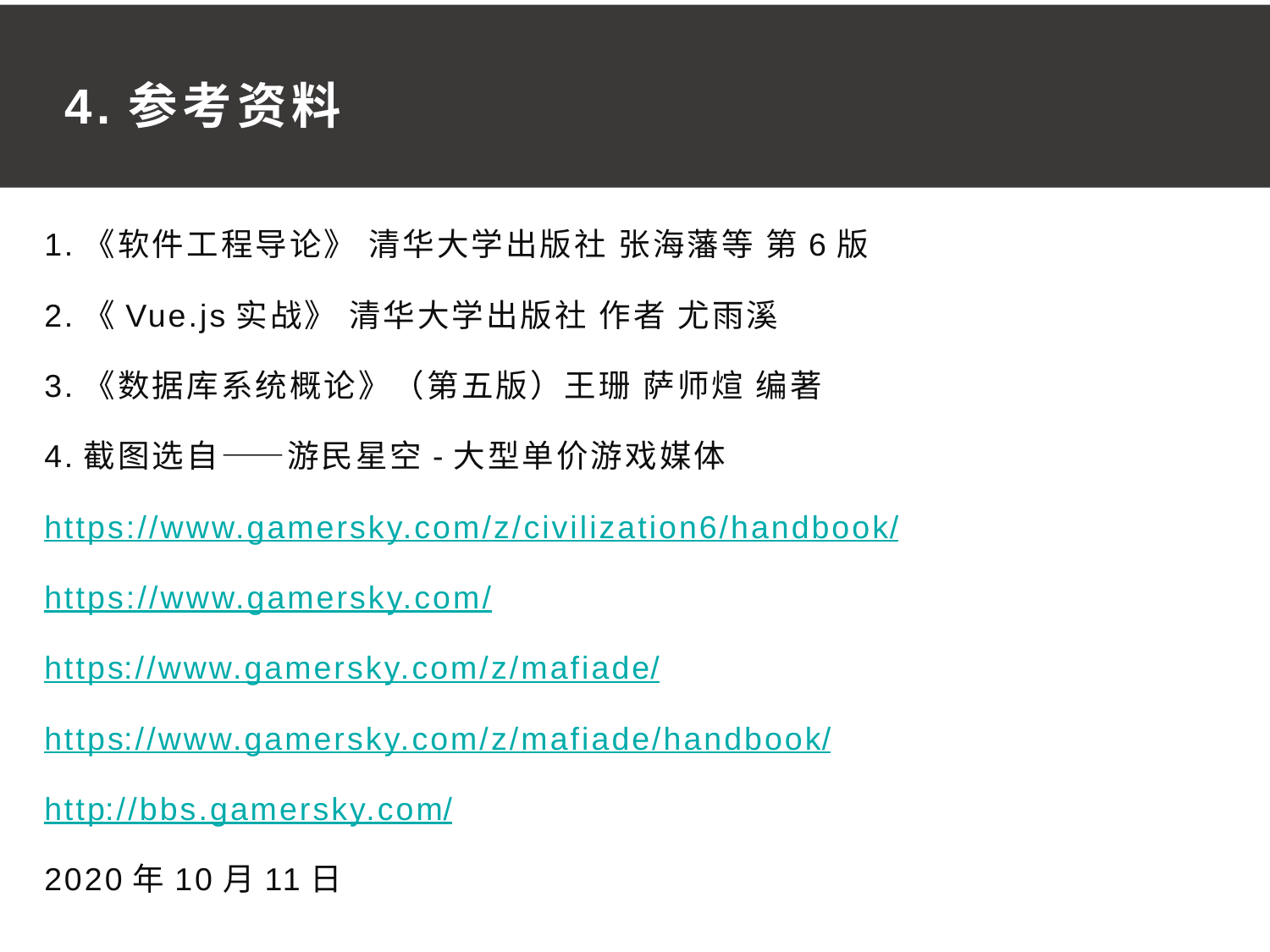

4.参考资料
1.《软件工程导论》 清华大学出版社 张海藩等 第6版
2.《Vue.js实战》 清华大学出版社 作者 尤雨溪
3.《数据库系统概论》（第五版）王珊 萨师煊 编著
4.截图选自——游民星空-大型单价游戏媒体
https://www.gamersky.com/z/civilization6/handbook/
https://www.gamersky.com/
https://www.gamersky.com/z/mafiade/
https://www.gamersky.com/z/mafiade/handbook/
http://bbs.gamersky.com/
2020年10月11日